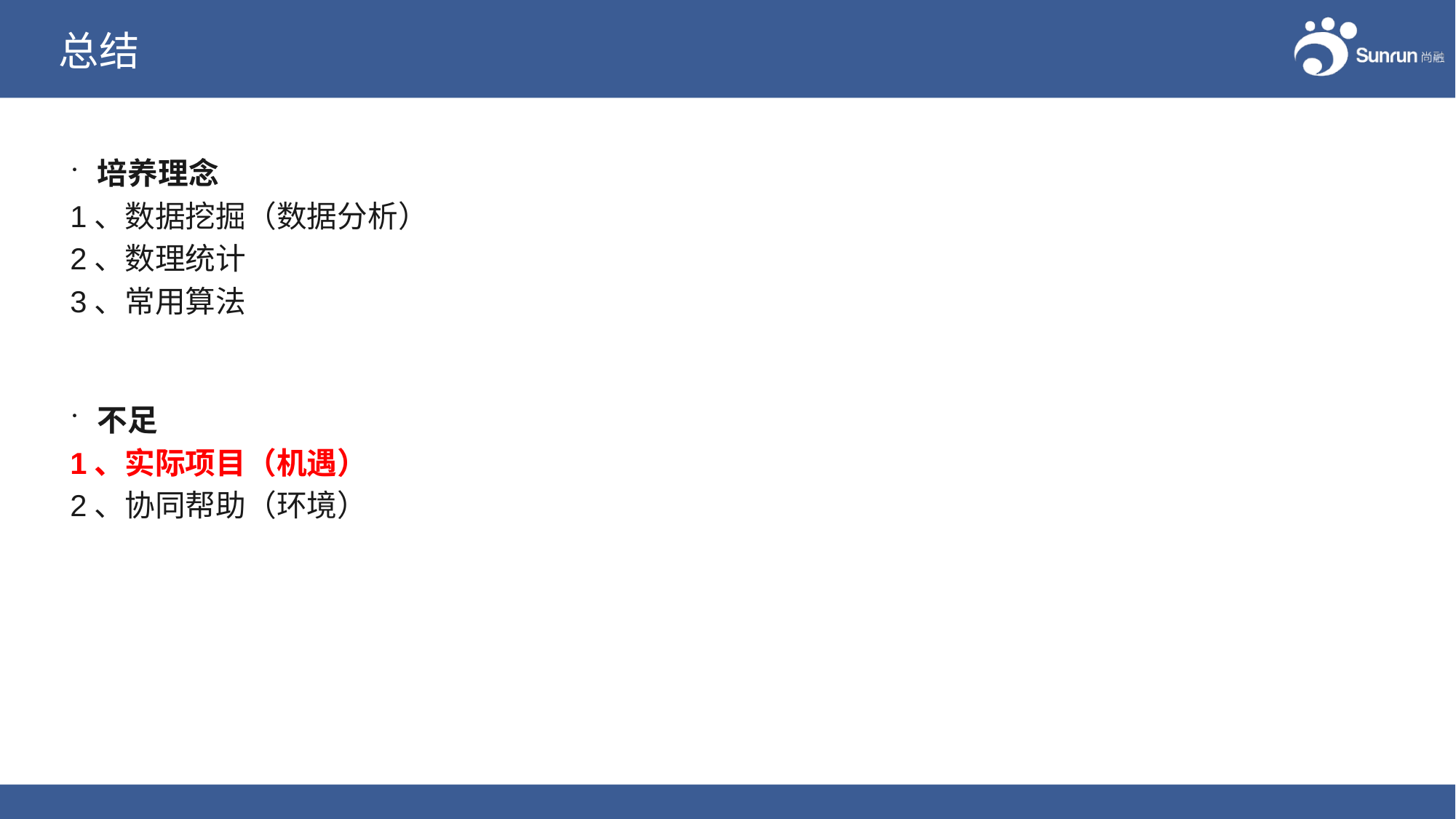

# 总结
培养理念
1、数据挖掘（数据分析）
2、数理统计
3、常用算法
不足
1、实际项目（机遇）
2、协同帮助（环境）